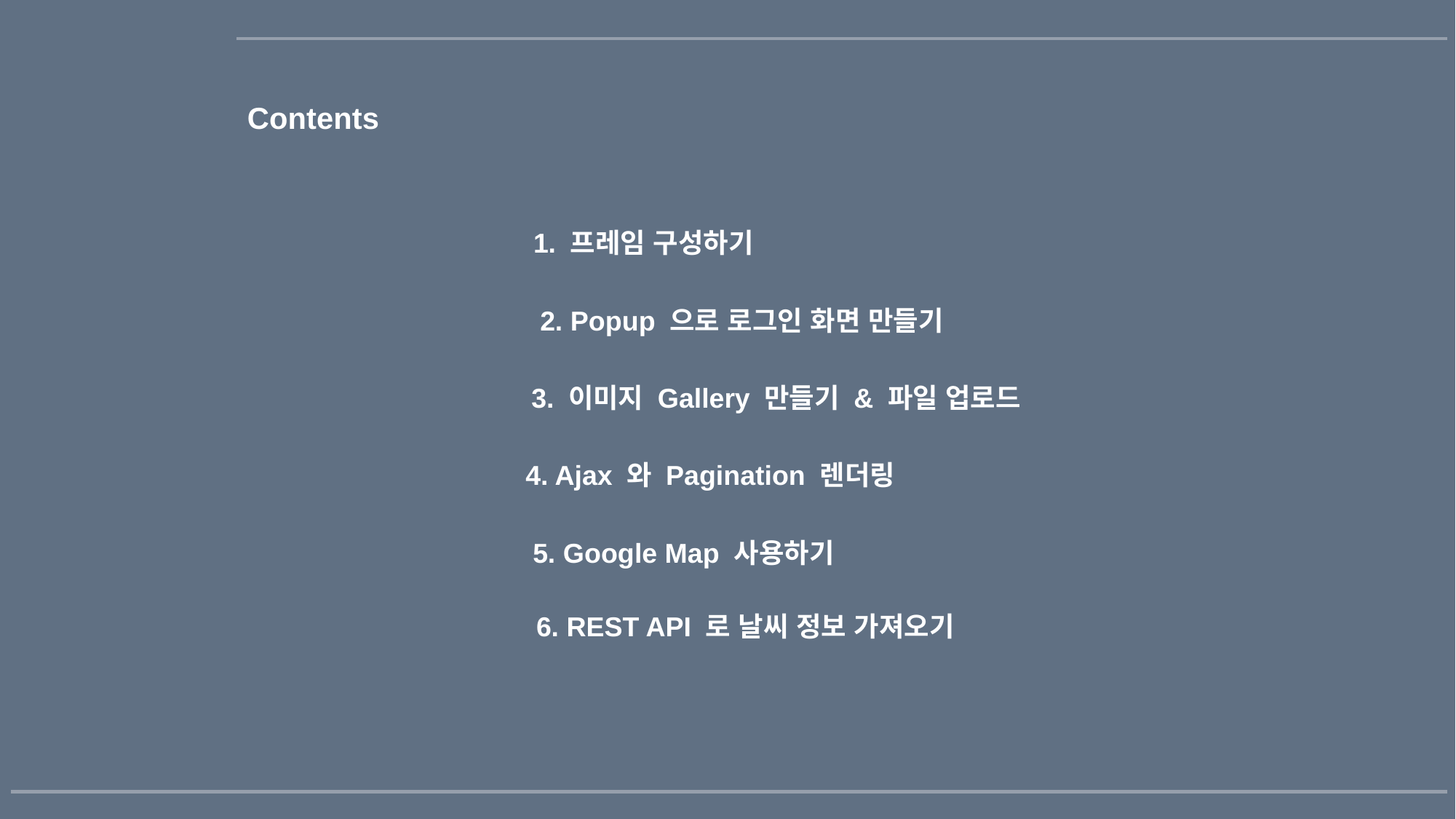

# Contents
1. 프레임 구성하기
2. Popup 으로 로그인 화면 만들기
3. 이미지 Gallery 만들기 & 파일 업로드
4. Ajax 와 Pagination 렌더링
5. Google Map 사용하기
6. REST API 로 날씨 정보 가져오기